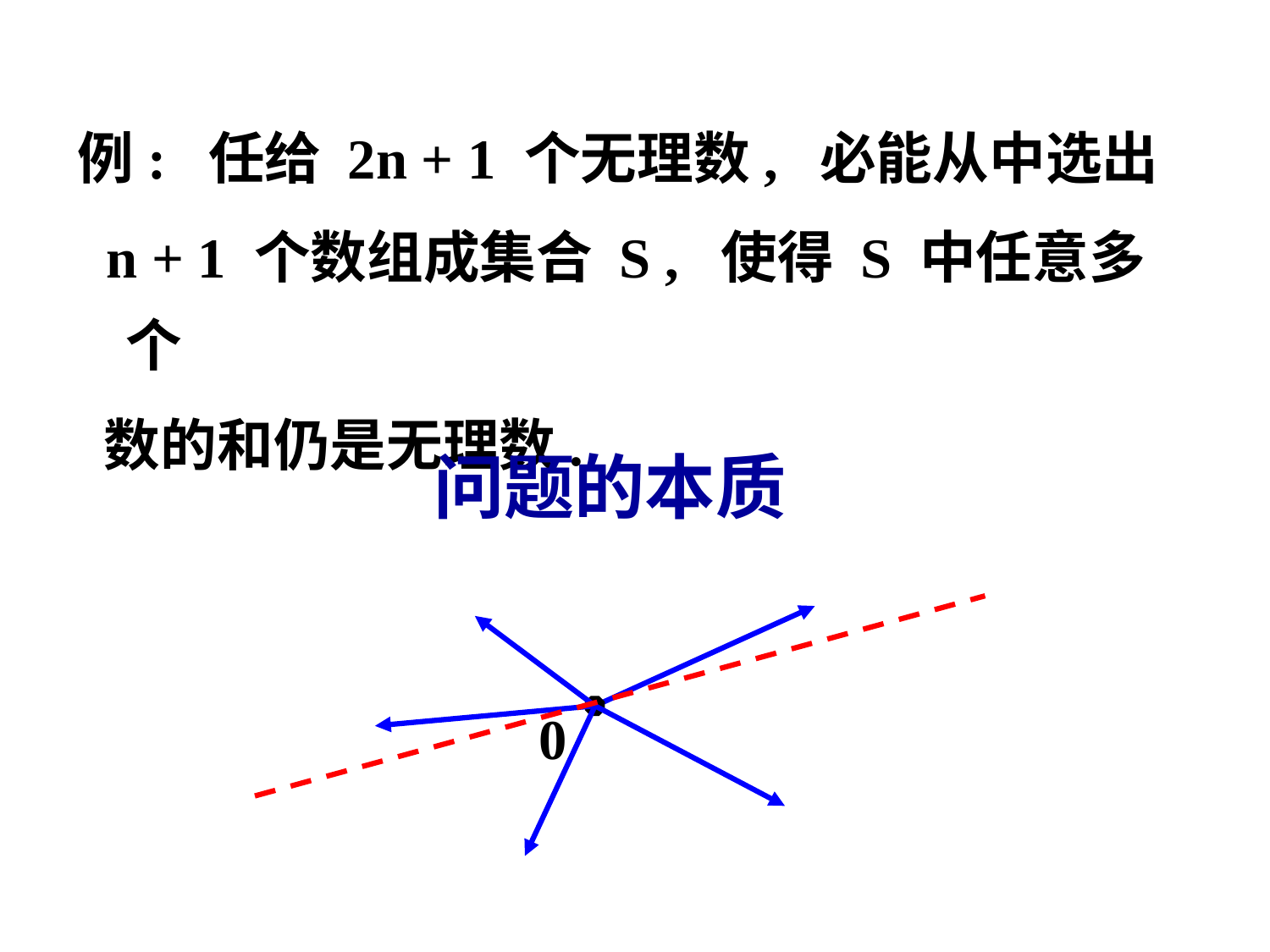

例:  任给 2n + 1 个无理数,  必能从中选出
  n + 1 个数组成集合 S ,  使得 S 中任意多个
 数的和仍是无理数.
问题的本质

0